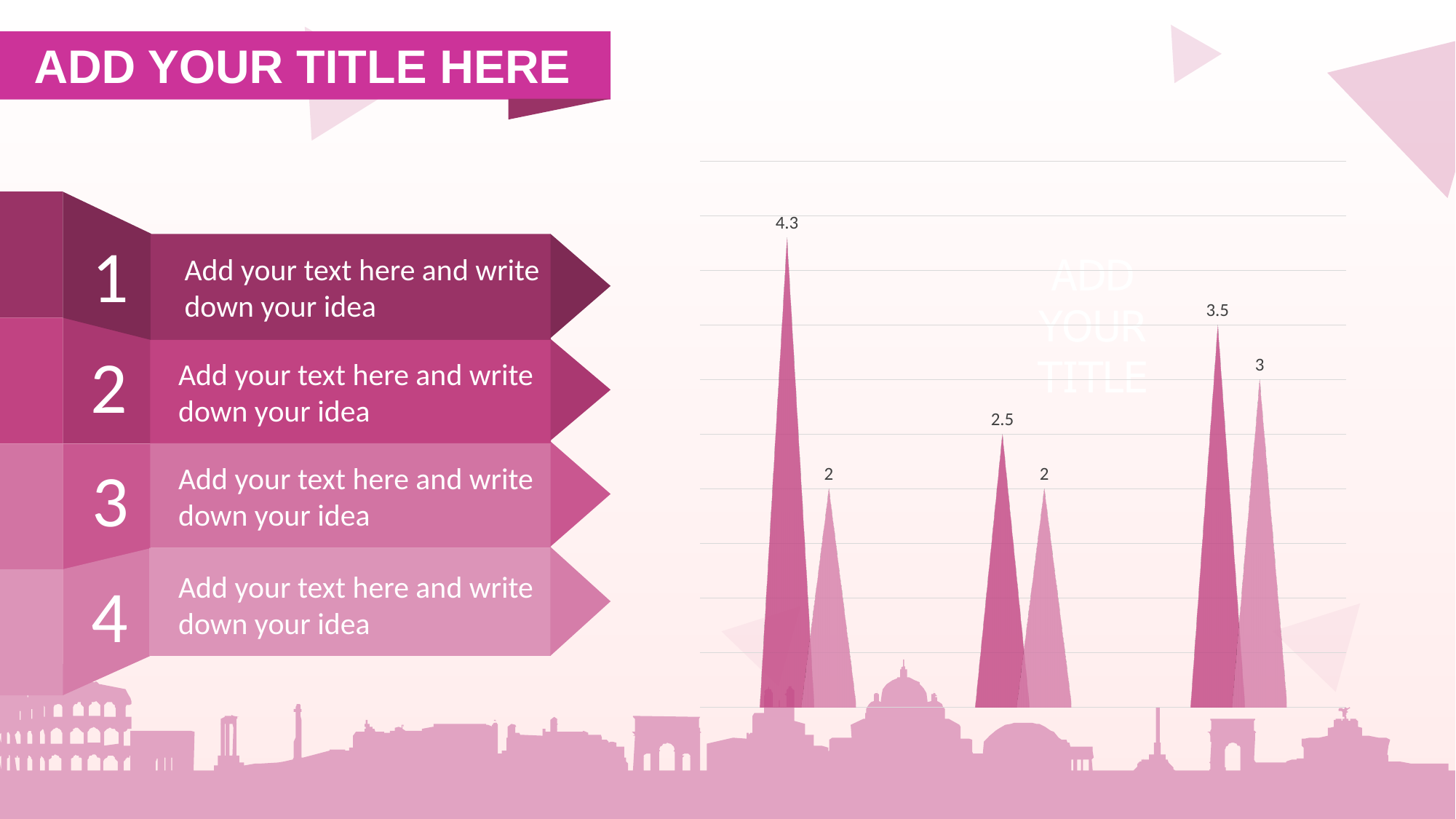

ADD YOUR TITLE HERE

### Chart

| Category | 系列 1 | 系列 3 |
|---|---|---|
| 类别 1 | 4.3 | 2.0 |
| 类别 2 | 2.5 | 2.0 |
| 类别 3 | 3.5 | 3.0 |

1

ADD YOUR
TITLE
Add your text here and write down your idea

2

Add your text here and write down your idea

3
Add your text here and write down your idea

Add your text here and write down your idea
4